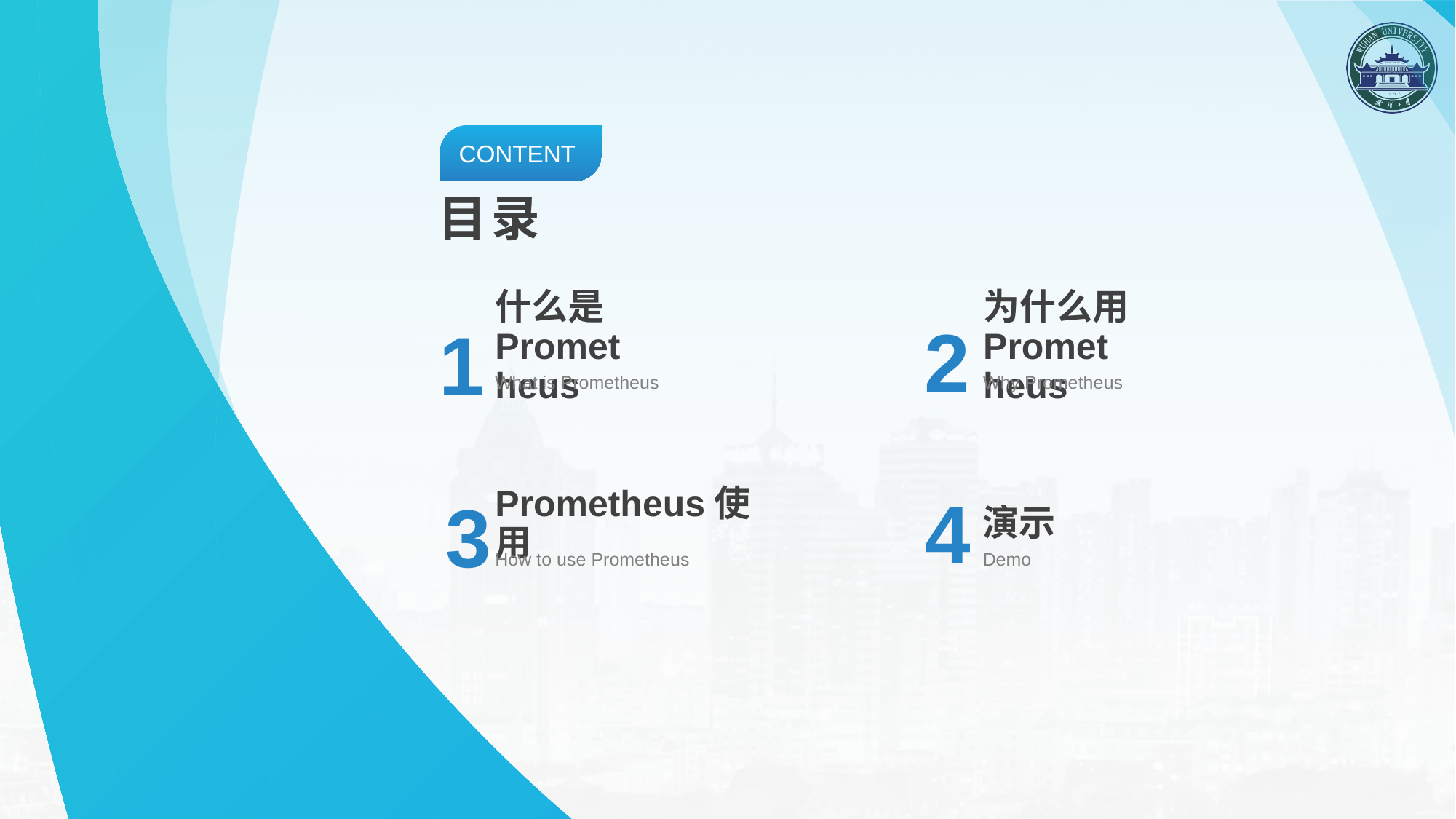

什么是Prometheus
为什么用Prometheus
What is Prometheus
Why Prometheus
Prometheus使用
演示
How to use Prometheus
Demo